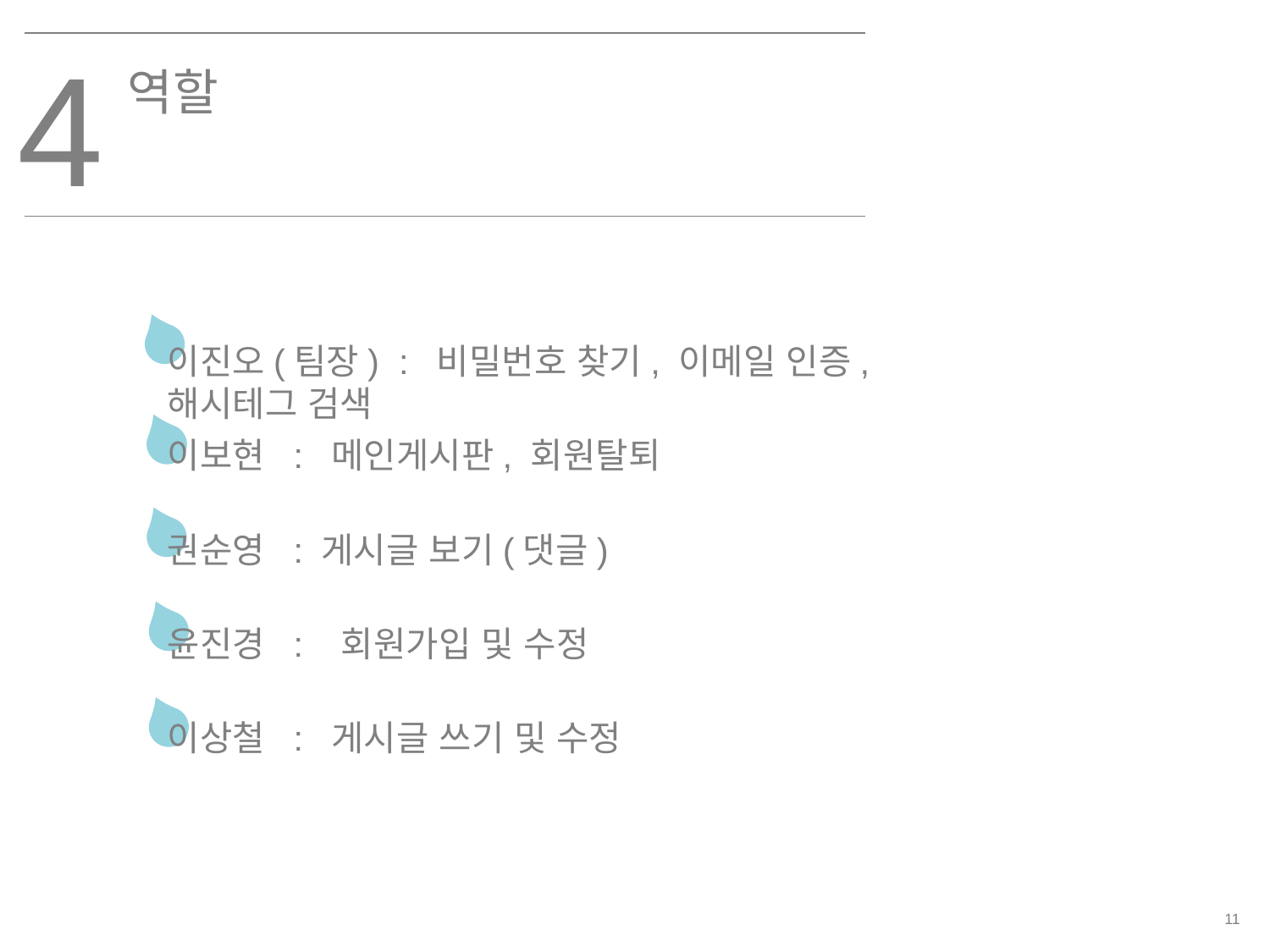

4
역할

이진오(팀장)  :  비밀번호 찾기, 이메일 인증, 해시테그 검색

이보현  :  메인게시판, 회원탈퇴

권순영  : 게시글 보기(댓글)

윤진경  :   회원가입 및 수정

이상철  :  게시글 쓰기 및 수정